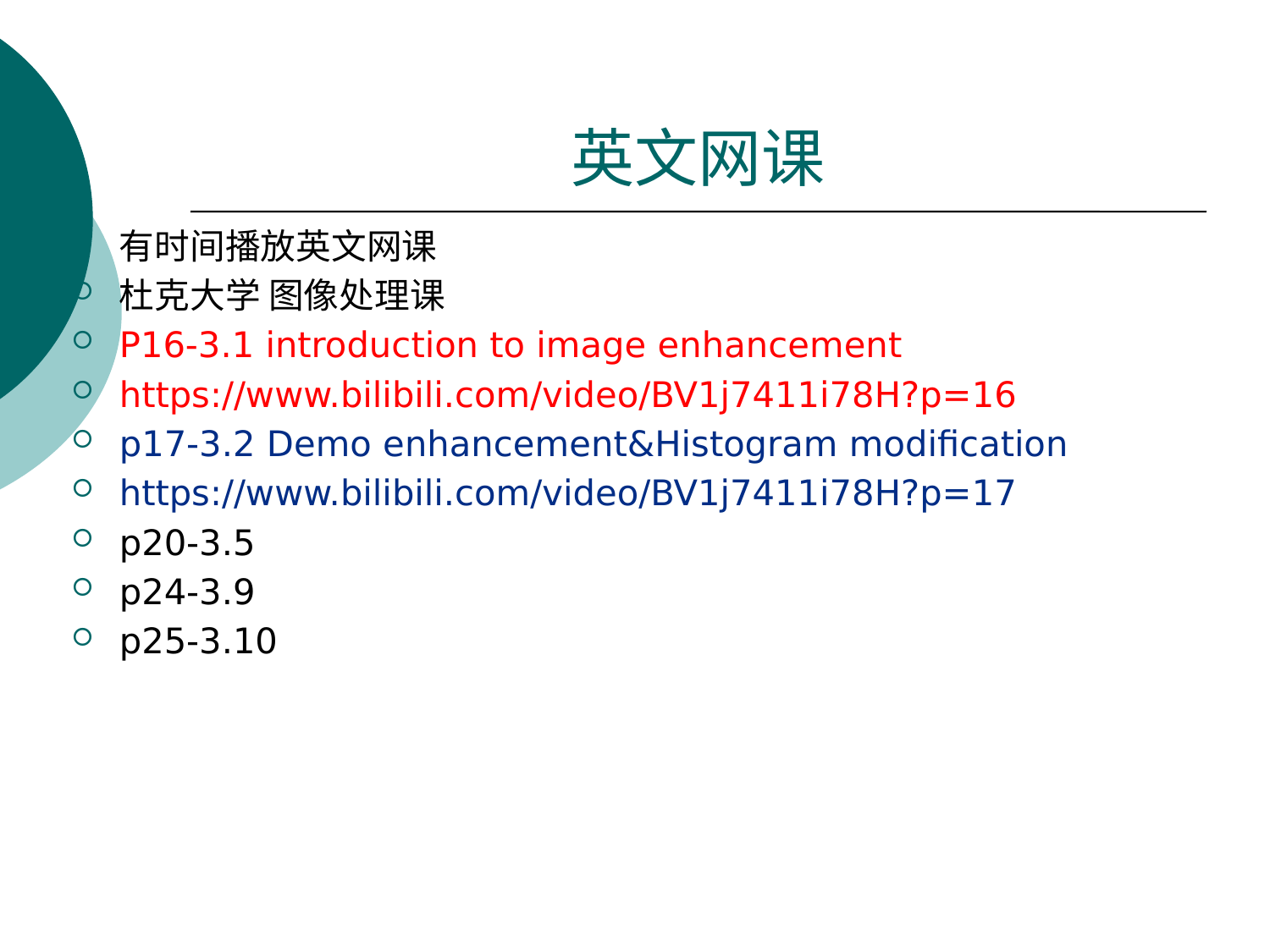

# 英文网课
有时间播放英文网课
杜克大学 图像处理课
P16-3.1 introduction to image enhancement
https://www.bilibili.com/video/BV1j7411i78H?p=16
p17-3.2 Demo enhancement&Histogram modification
https://www.bilibili.com/video/BV1j7411i78H?p=17
p20-3.5
p24-3.9
p25-3.10